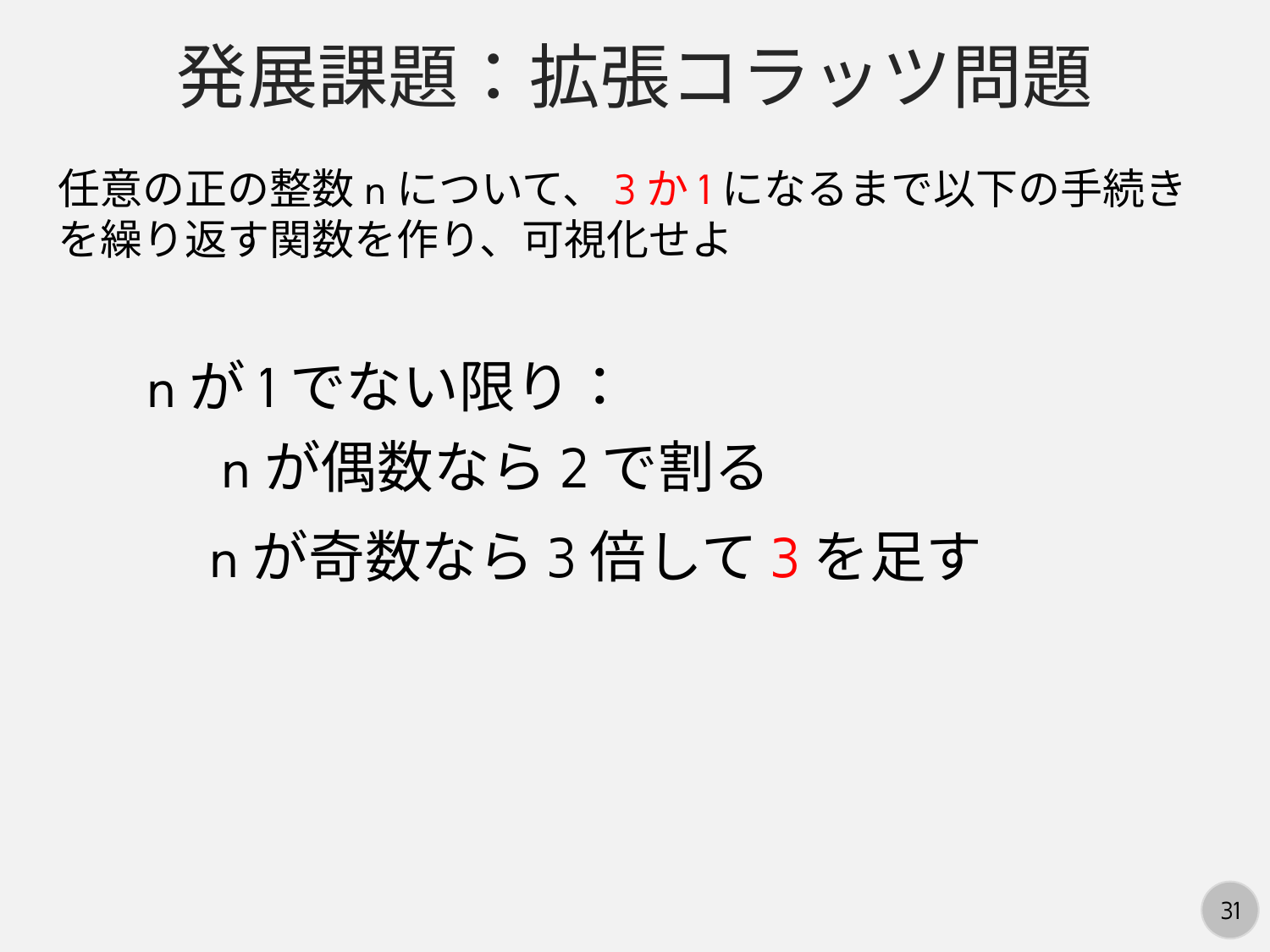

発展課題：拡張コラッツ問題
任意の正の整数nについて、3か1になるまで以下の手続き
を繰り返す関数を作り、可視化せよ
nが1でない限り：
nが偶数なら2で割る
nが奇数なら3倍して3を足す